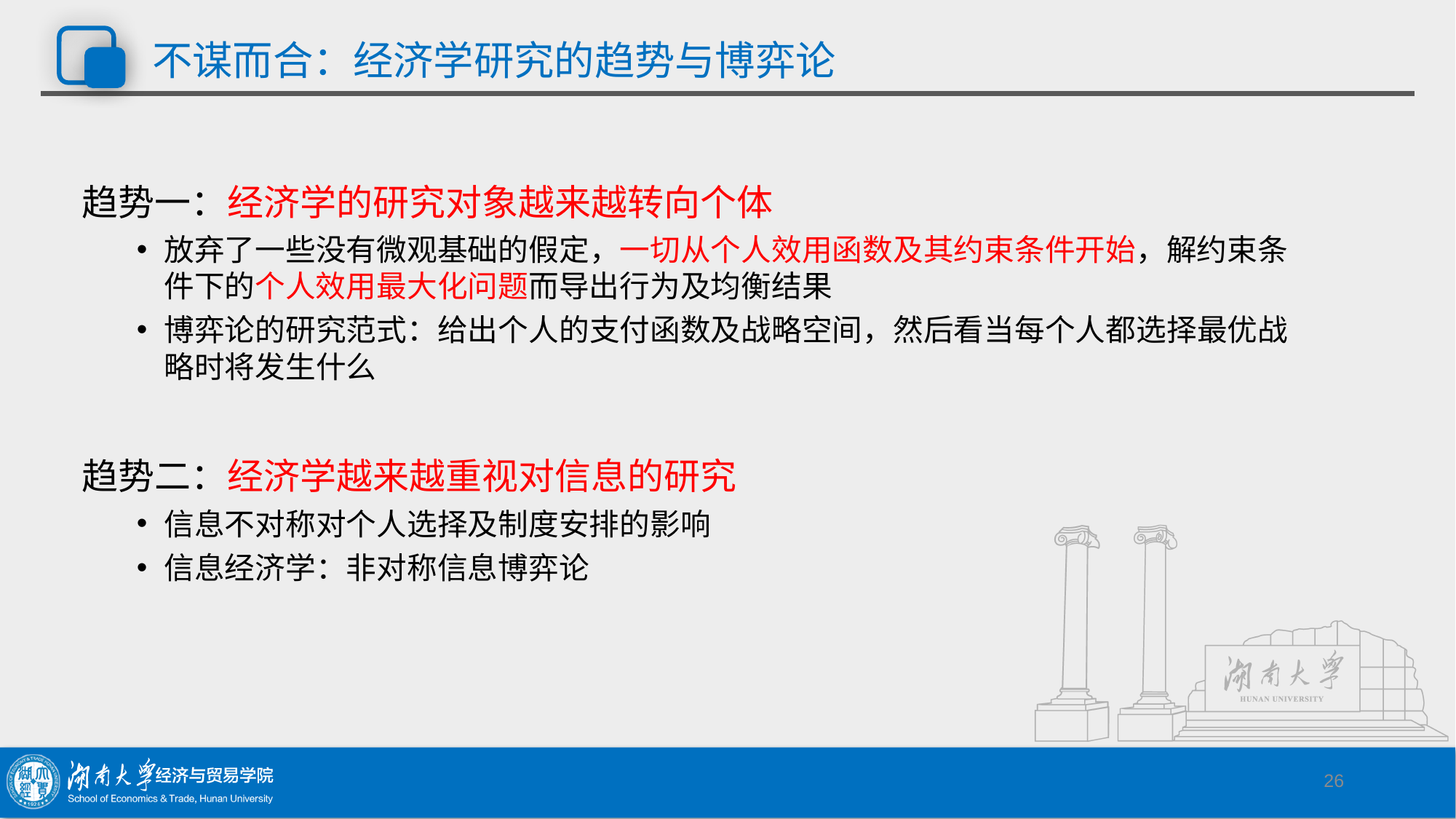

# 不谋而合：经济学研究的趋势与博弈论
趋势一：经济学的研究对象越来越转向个体
放弃了一些没有微观基础的假定，一切从个人效用函数及其约束条件开始，解约束条件下的个人效用最大化问题而导出行为及均衡结果
博弈论的研究范式：给出个人的支付函数及战略空间，然后看当每个人都选择最优战略时将发生什么

趋势二：经济学越来越重视对信息的研究
信息不对称对个人选择及制度安排的影响
信息经济学：非对称信息博弈论